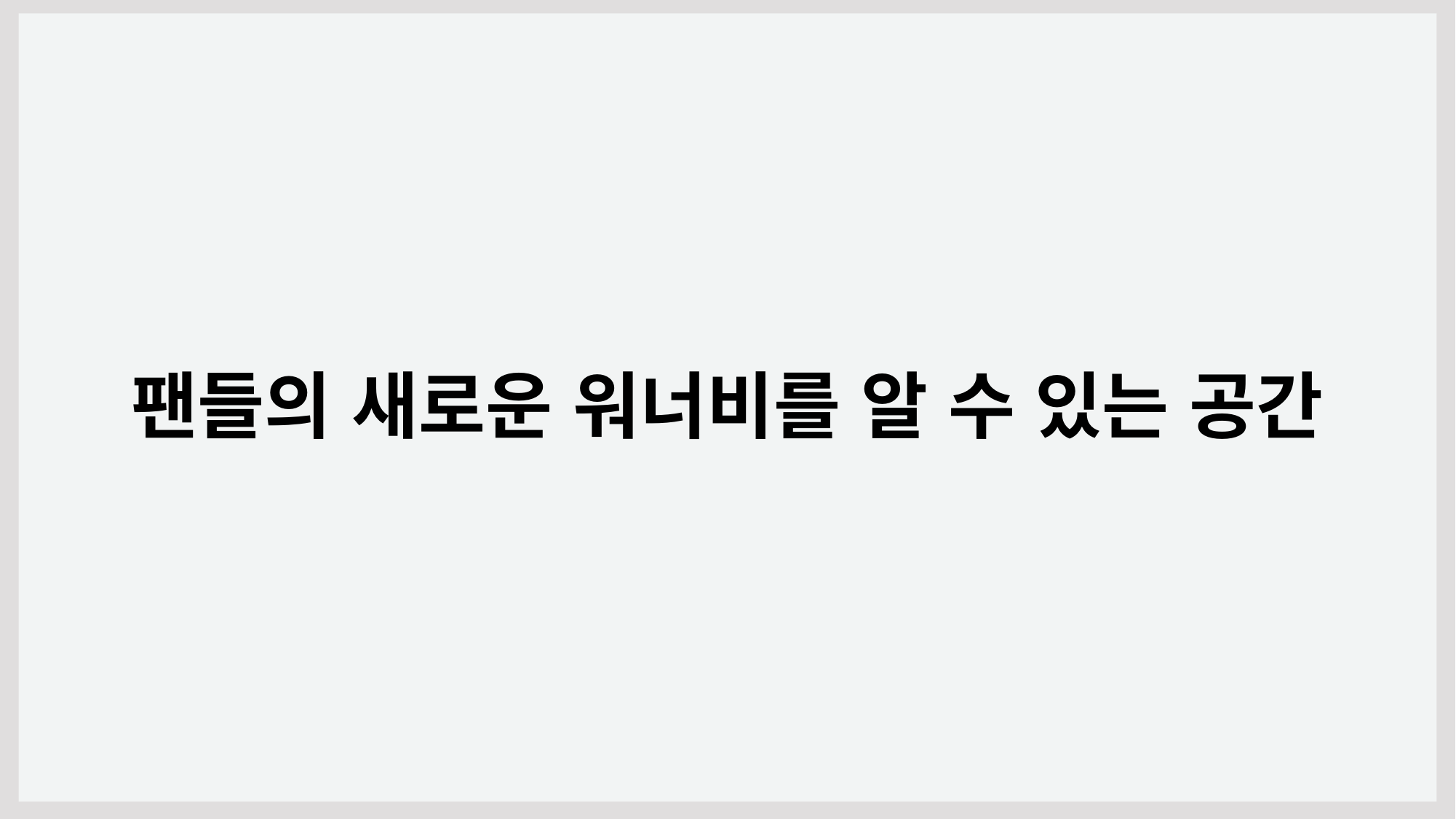

# 팬들의 새로운 워너비를 알 수 있는 공간